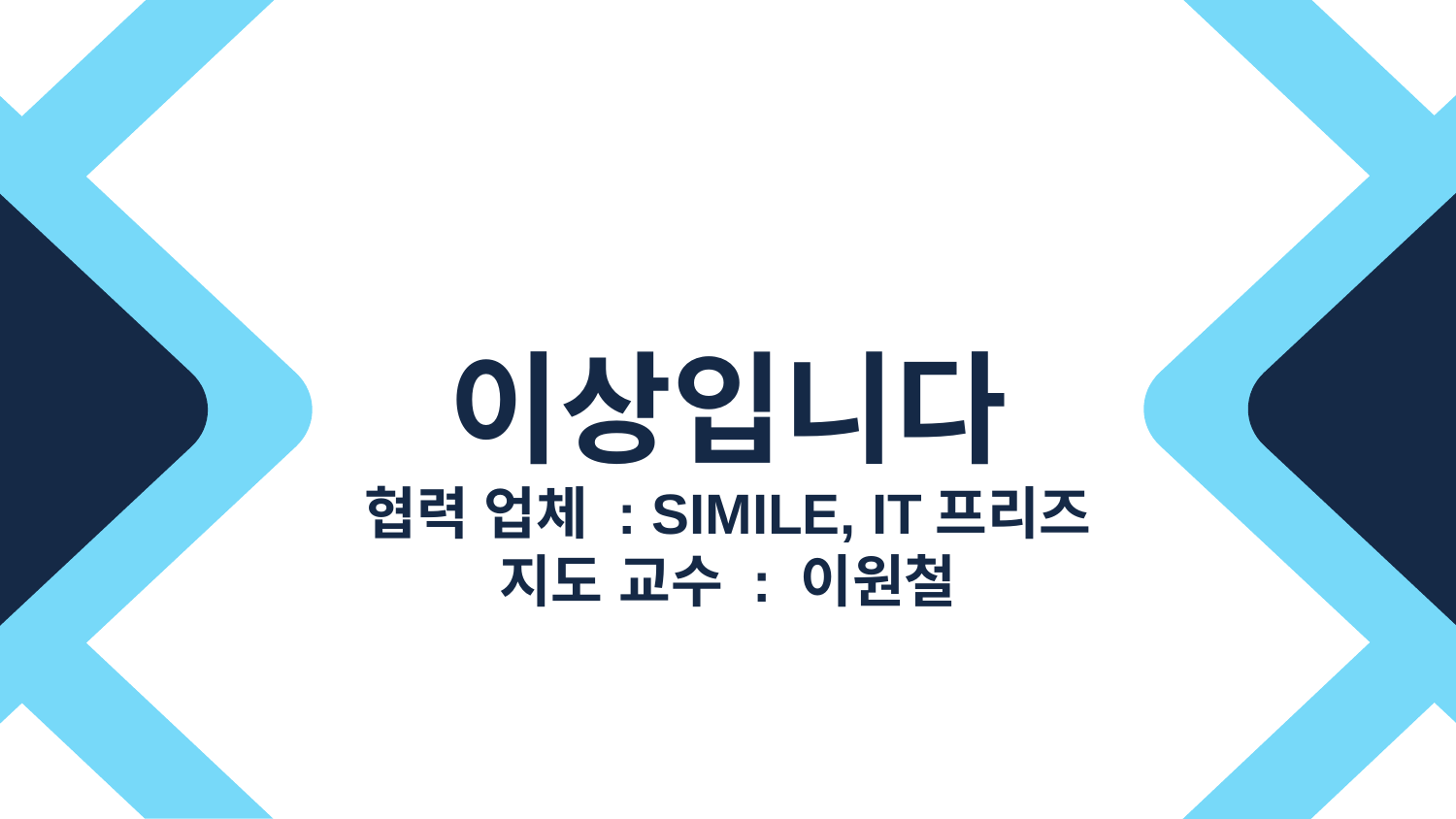

# 이상입니다 협력 업체 : SIMILE, IT프리즈 지도 교수 : 이원철